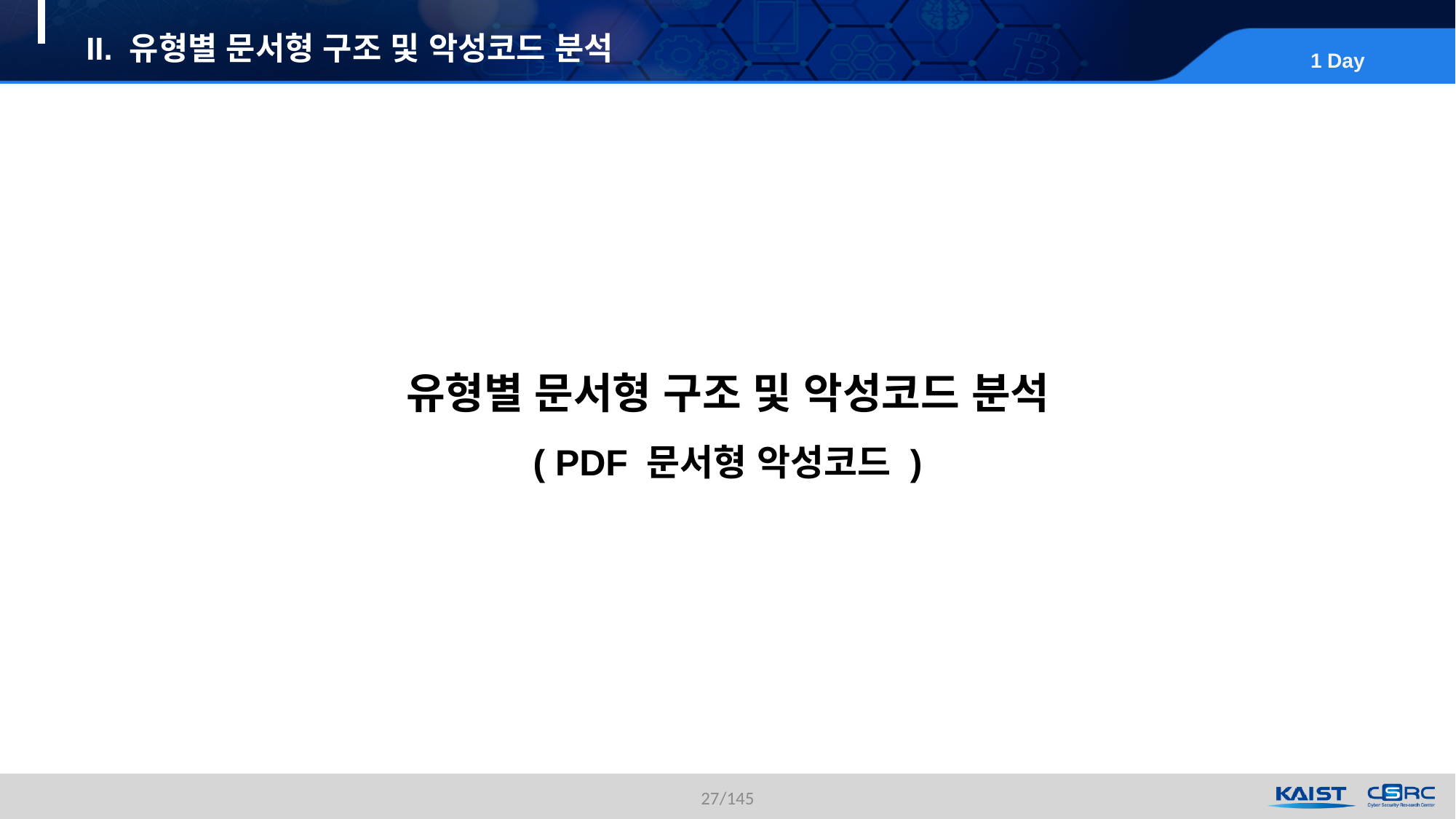

# II. 유형별 문서형 구조 및 악성코드 분석
유형별 문서형 구조 및 악성코드 분석
( PDF 문서형 악성코드 )
27/145